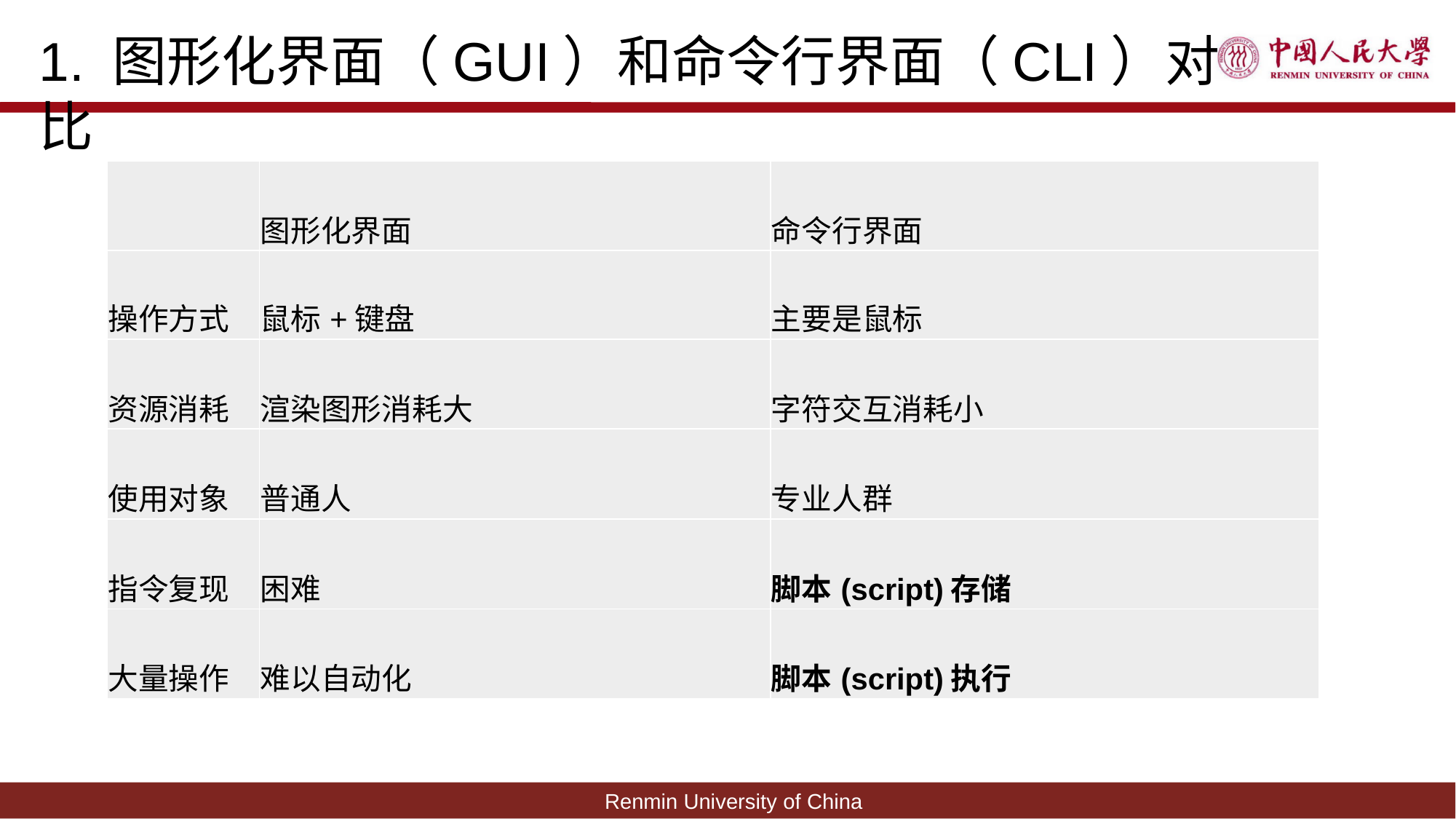

1. 图形化界面（GUI）和命令行界面（CLI）对比
|  | 图形化界面 | 命令行界面 |
| --- | --- | --- |
| 操作方式 | 鼠标+键盘 | 主要是鼠标 |
| 资源消耗 | 渲染图形消耗大 | 字符交互消耗小 |
| 使用对象 | 普通人 | 专业人群 |
| 指令复现 | 困难 | 脚本(script)存储 |
| 大量操作 | 难以自动化 | 脚本(script)执行 |